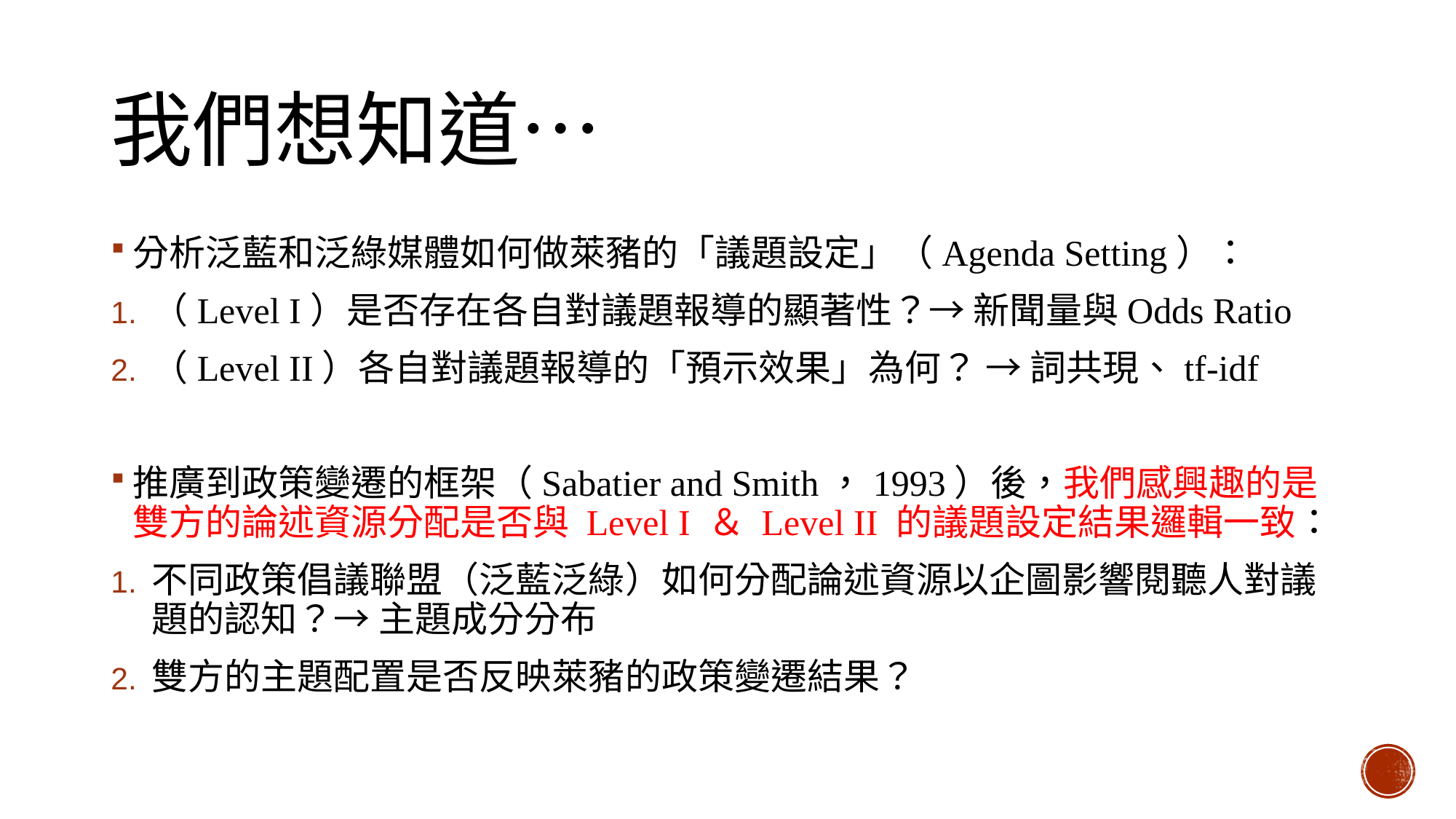

# 我們想知道…
分析泛藍和泛綠媒體如何做萊豬的「議題設定」（Agenda Setting）：
（Level I）是否存在各自對議題報導的顯著性？→ 新聞量與Odds Ratio
（Level II）各自對議題報導的「預示效果」為何？ → 詞共現、tf-idf

推廣到政策變遷的框架（Sabatier and Smith，1993）後，我們感興趣的是雙方的論述資源分配是否與 Level I ＆ Level II 的議題設定結果邏輯一致：
不同政策倡議聯盟（泛藍泛綠）如何分配論述資源以企圖影響閱聽人對議題的認知？→ 主題成分分布
雙方的主題配置是否反映萊豬的政策變遷結果？